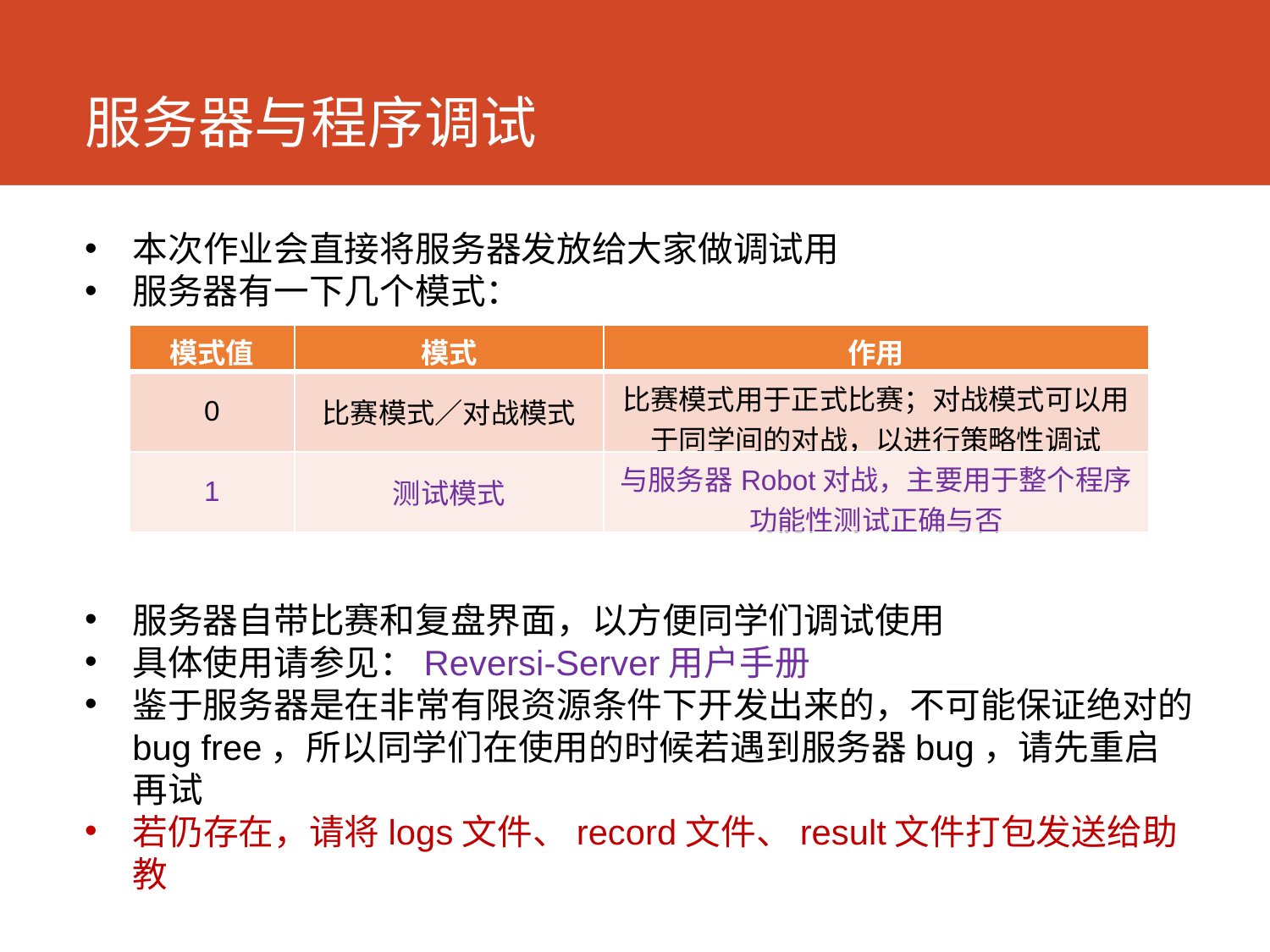

# 服务器与程序调试
本次作业会直接将服务器发放给大家做调试用
服务器有一下几个模式：
| 模式值 | 模式 | 作用 |
| --- | --- | --- |
| 0 | 比赛模式／对战模式 | 比赛模式用于正式比赛；对战模式可以用于同学间的对战，以进行策略性调试 |
| 1 | 测试模式 | 与服务器Robot对战，主要用于整个程序功能性测试正确与否 |
服务器自带比赛和复盘界面，以方便同学们调试使用
具体使用请参见：Reversi-Server用户手册
鉴于服务器是在非常有限资源条件下开发出来的，不可能保证绝对的bug free，所以同学们在使用的时候若遇到服务器bug，请先重启再试
若仍存在，请将logs文件、record文件、result文件打包发送给助教